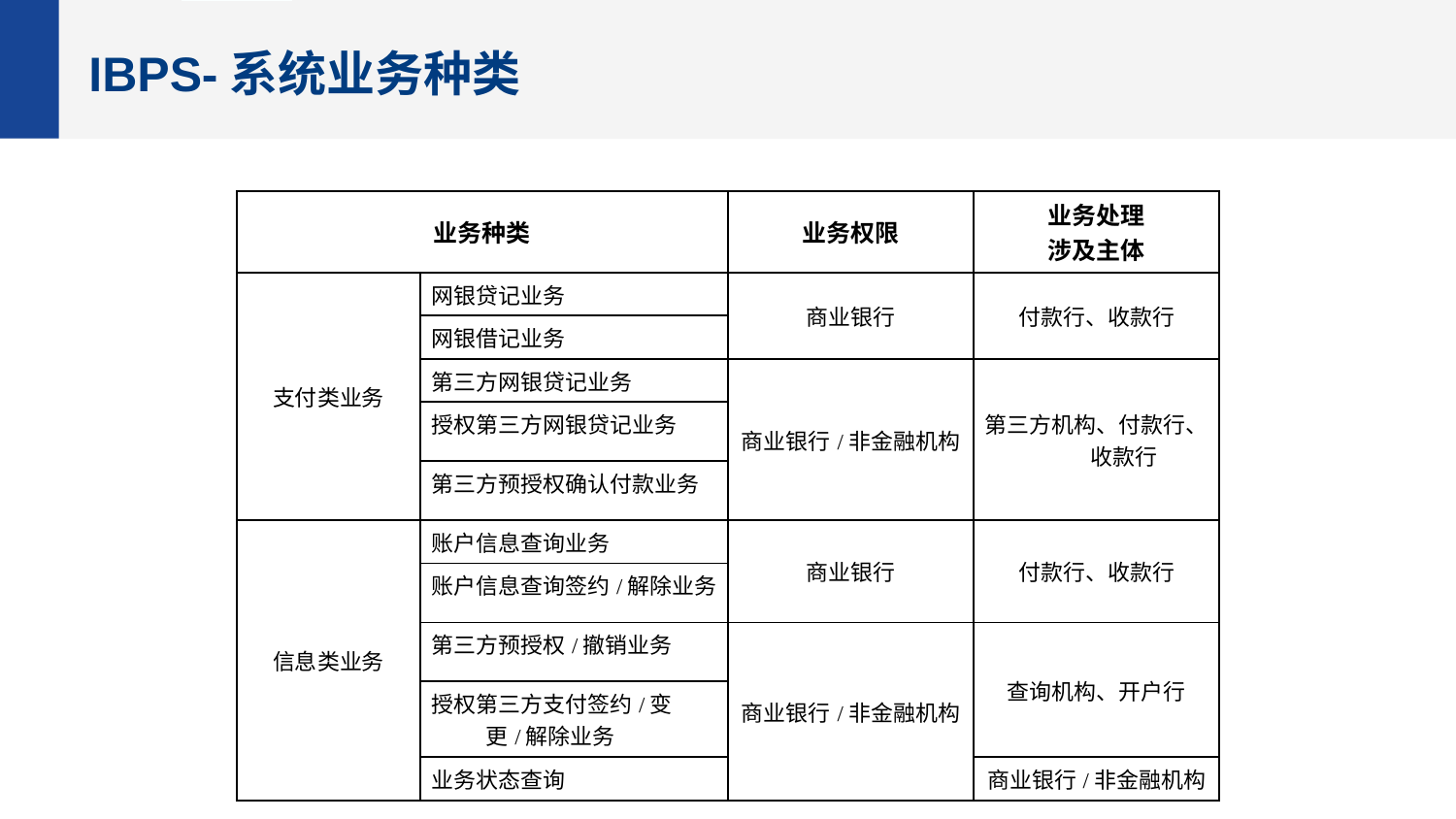

IBPS-系统业务种类
| 业务种类 |  | 业务权限 | 业务处理 涉及主体 |
| --- | --- | --- | --- |
| 支付类业务 | 网银贷记业务 | 商业银行 | 付款行、收款行 |
|  | 网银借记业务 |  |  |
|  | 第三方网银贷记业务 | 商业银行/非金融机构 | 第三方机构、付款行、收款行 |
|  | 授权第三方网银贷记业务 |  |  |
|  | 第三方预授权确认付款业务 |  |  |
| 信息类业务 | 账户信息查询业务 | 商业银行 | 付款行、收款行 |
|  | 账户信息查询签约/解除业务 |  |  |
|  | 第三方预授权/撤销业务 | 商业银行/非金融机构 | 查询机构、开户行 |
|  | 授权第三方支付签约/变更/解除业务 |  |  |
|  | 业务状态查询 |  | 商业银行/非金融机构 |